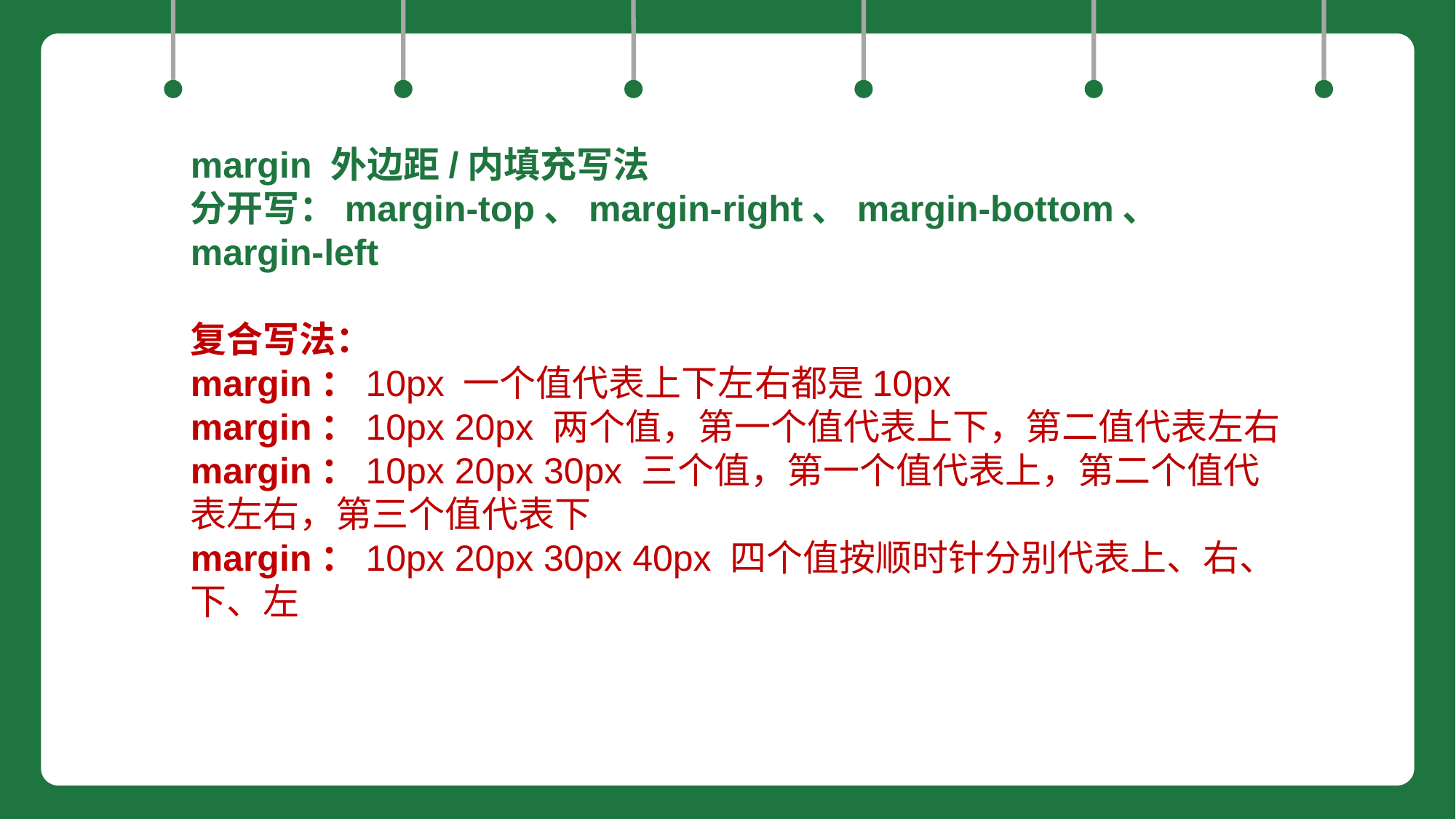

margin 外边距/内填充写法
分开写：margin-top、margin-right、margin-bottom、 margin-left

复合写法：
margin：10px 一个值代表上下左右都是10px
margin：10px 20px 两个值，第一个值代表上下，第二值代表左右
margin：10px 20px 30px 三个值，第一个值代表上，第二个值代表左右，第三个值代表下
margin：10px 20px 30px 40px 四个值按顺时针分别代表上、右、下、左